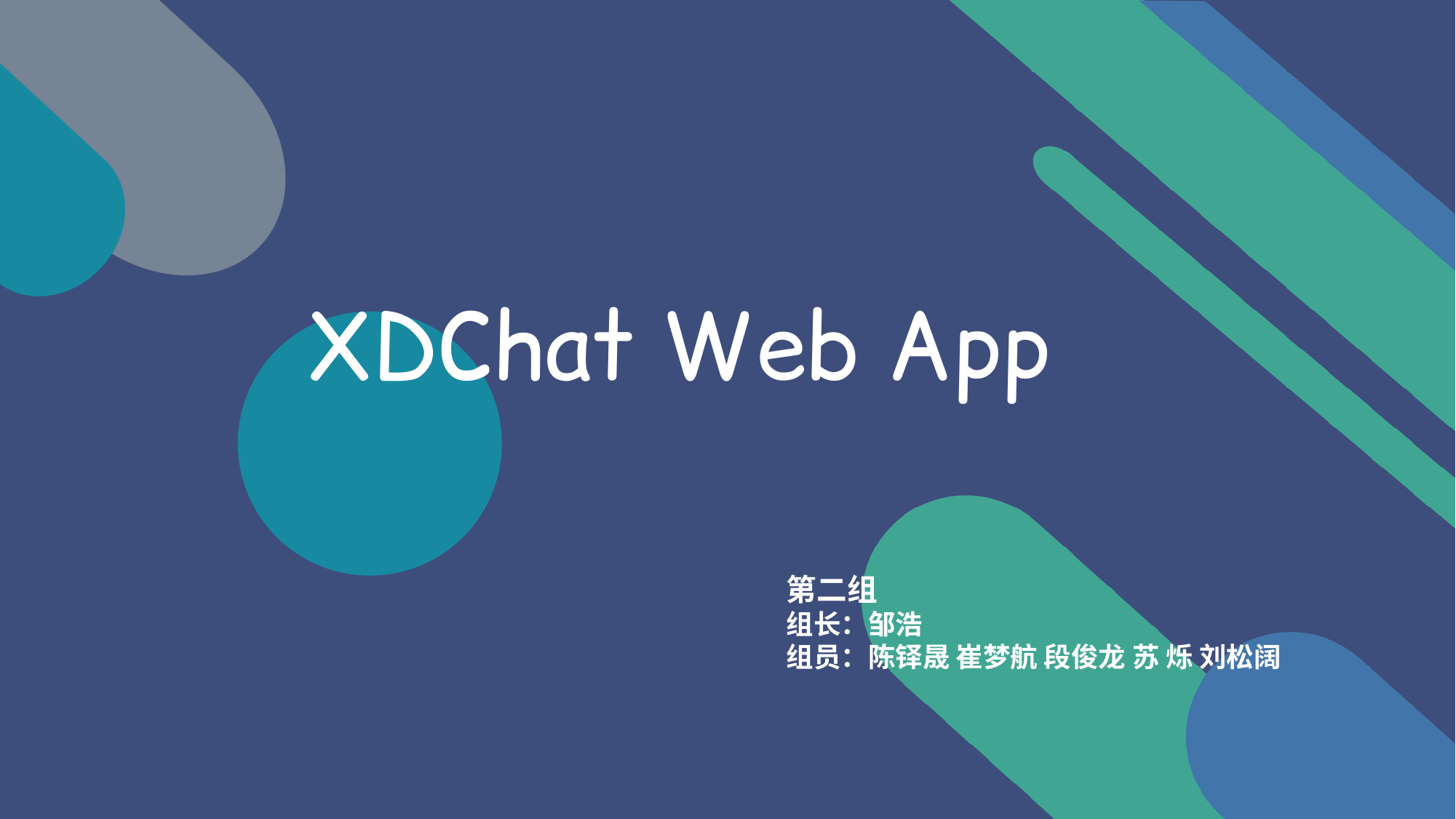

# XDChat Web App
第二组
组长：邹浩
组员：陈铎晟 崔梦航 段俊龙 苏 烁 刘松阔